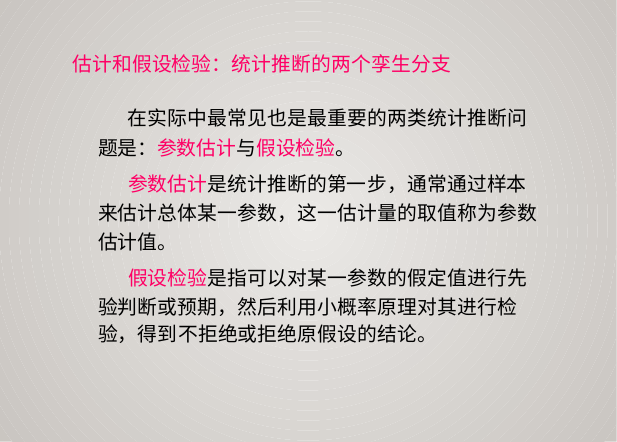

估计和假设检验：统计推断的两个孪生分支
在实际中最常见也是最重要的两类统计推断问
题是：参数估计与假设检验。
参数估计是统计推断的第一步，通常通过样本
来估计总体某一参数，这一估计量的取值称为参数
估计值。
假设检验是指可以对某一参数的假定值进行先
验判断或预期，然后利用小概率原理对其进行检
验，得到不拒绝或拒绝原假设的结论。